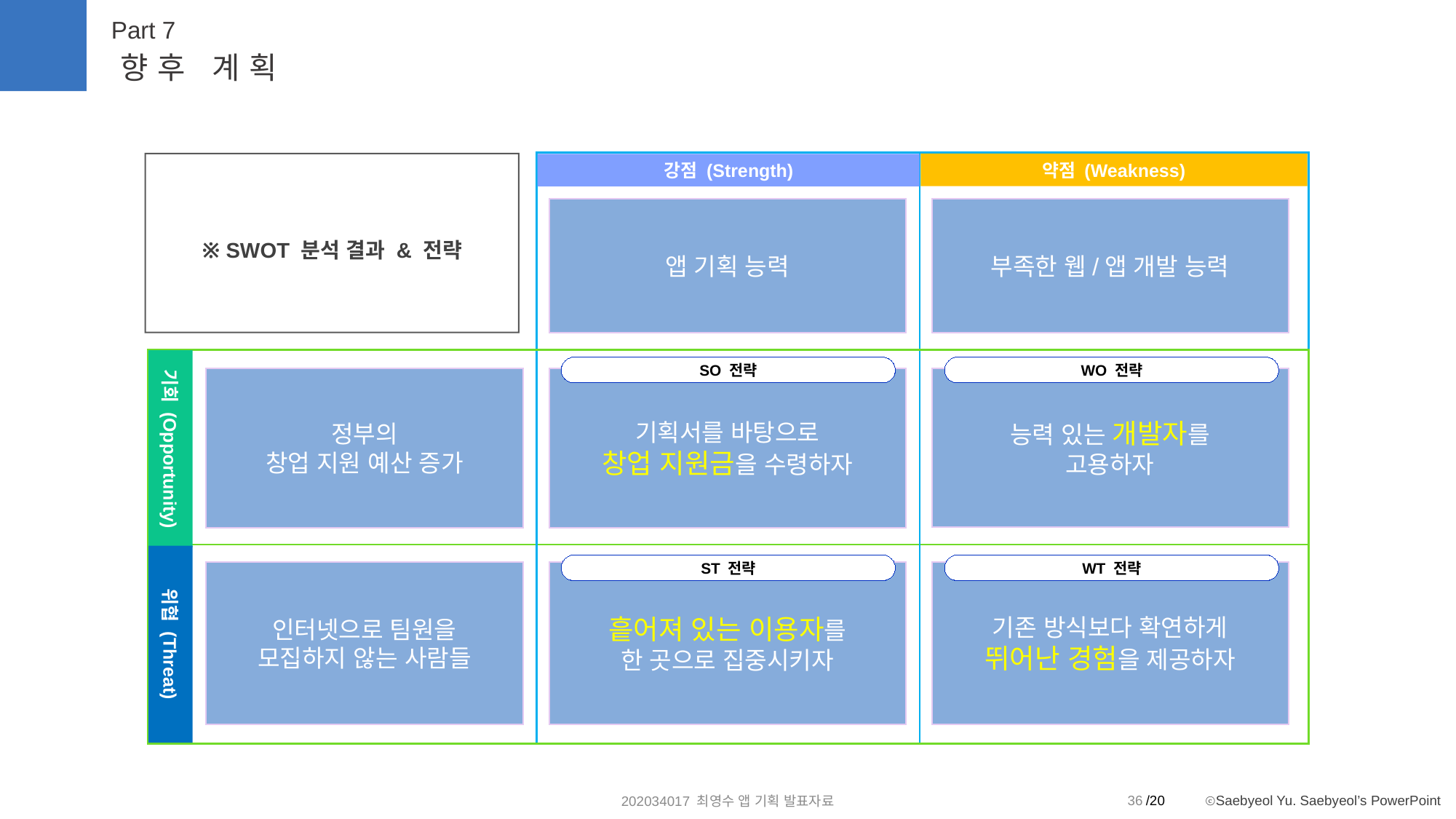

Part 7
향후 계획

약점 (Weakness)
※ SWOT 분석 결과 & 전략
강점 (Strength)
앱 기획 능력
부족한 웹/앱 개발 능력

기회 (Opportunity)
SO 전략
WO 전략
정부의
창업 지원 예산 증가
기획서를 바탕으로
창업 지원금을 수령하자
능력 있는 개발자를
고용하자
위협 (Threat)
ST 전략
WT 전략
인터넷으로 팀원을
모집하지 않는 사람들
흩어져 있는 이용자를
한 곳으로 집중시키자
기존 방식보다 확연하게
뛰어난 경험을 제공하자
36
202034017 최영수 앱 기획 발표자료